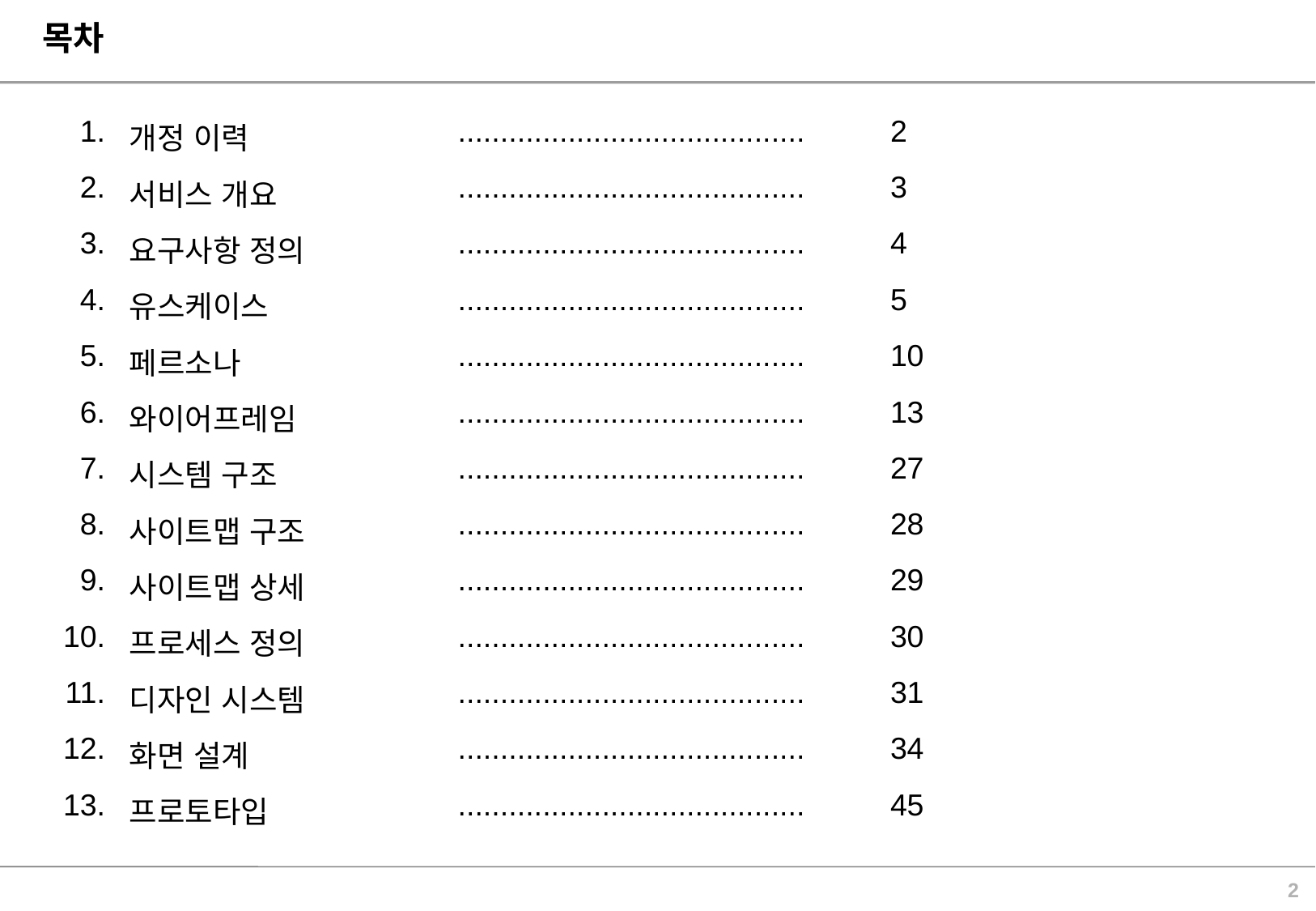

# 목차
| 1. | 개정 이력 | ......................................... | 2 |
| --- | --- | --- | --- |
| 2. | 서비스 개요 | ......................................... | 3 |
| 3. | 요구사항 정의 | ......................................... | 4 |
| 4. | 유스케이스 | ......................................... | 5 |
| 5. | 페르소나 | ......................................... | 10 |
| 6. | 와이어프레임 | ......................................... | 13 |
| 7. | 시스템 구조 | ......................................... | 27 |
| 8. | 사이트맵 구조 | ......................................... | 28 |
| 9. | 사이트맵 상세 | ......................................... | 29 |
| 10. | 프로세스 정의 | ......................................... | 30 |
| 11. | 디자인 시스템 | ......................................... | 31 |
| 12. | 화면 설계 | ......................................... | 34 |
| 13. | 프로토타입 | ......................................... | 45 |
2